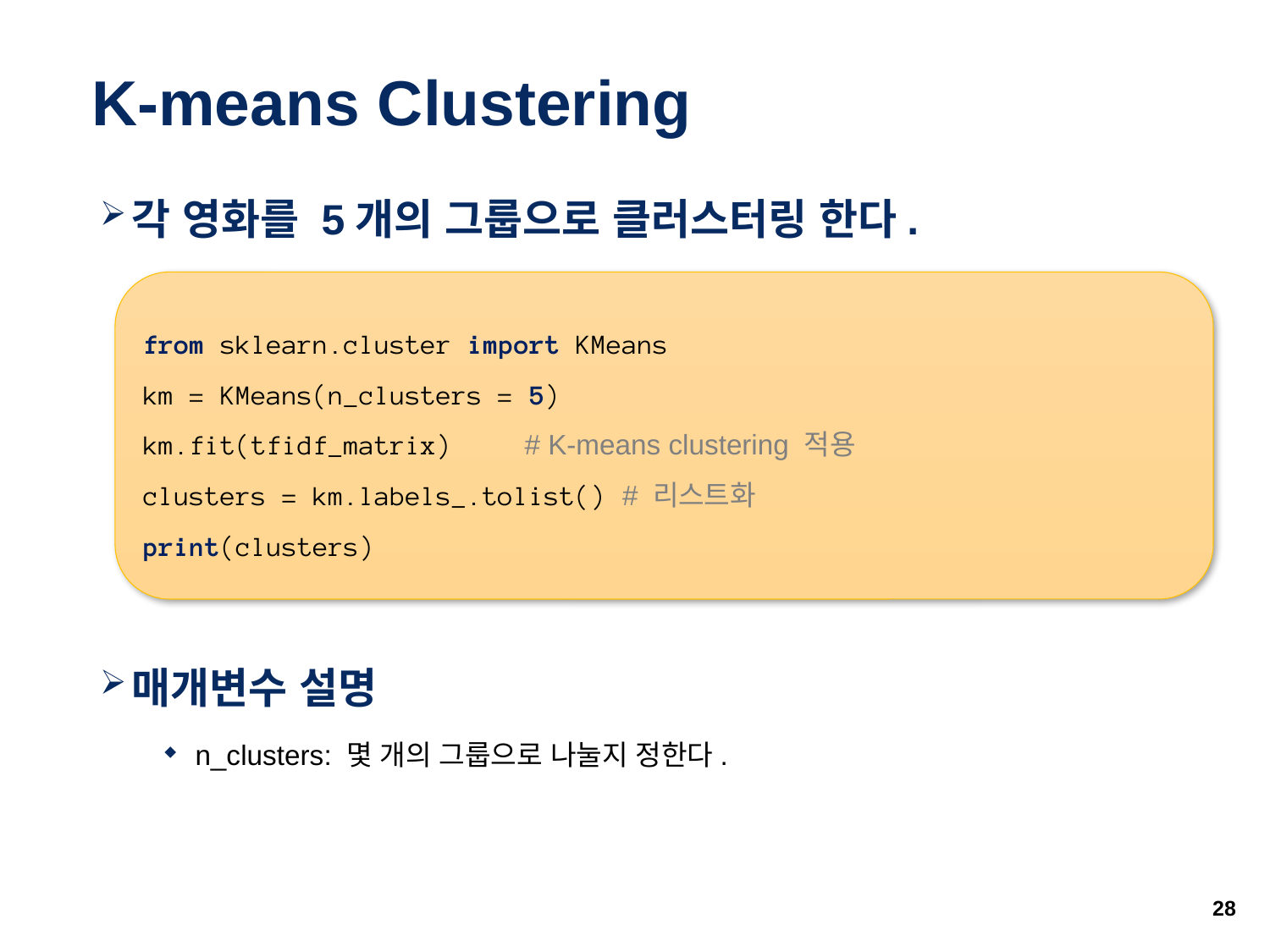

# K-means Clustering
각 영화를 5개의 그룹으로 클러스터링 한다.

매개변수 설명
n_clusters: 몇 개의 그룹으로 나눌지 정한다.
from sklearn.cluster import KMeans
km = KMeans(n_clusters = 5)
km.fit(tfidf_matrix)	# K-means clustering 적용
clusters = km.labels_.tolist() # 리스트화
print(clusters)
28